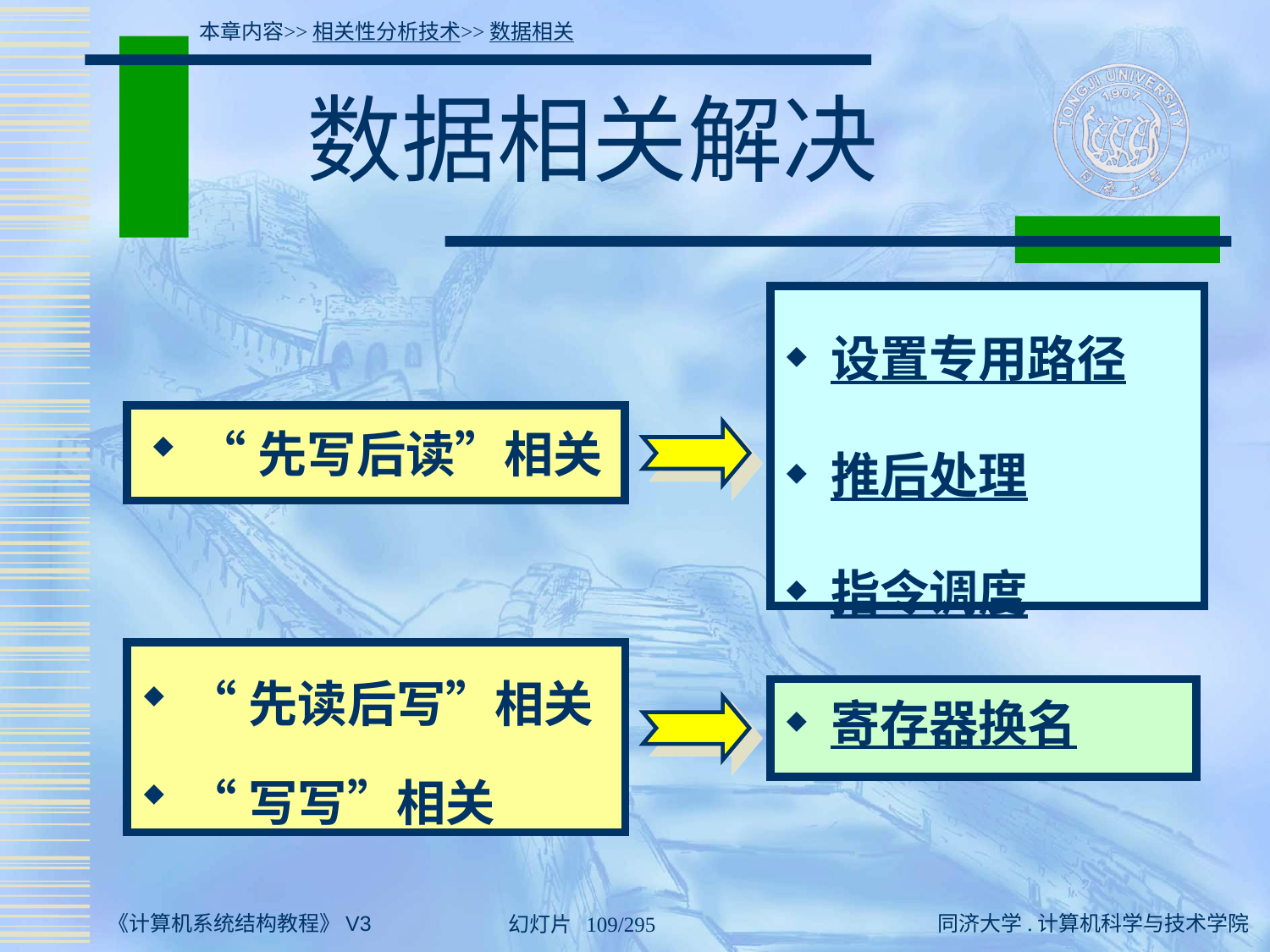

本章内容>>相关性分析技术>>数据相关
# 数据相关解决
设置专用路径
推后处理
指令调度
“先写后读”相关

“先读后写”相关
“写写”相关
寄存器换名